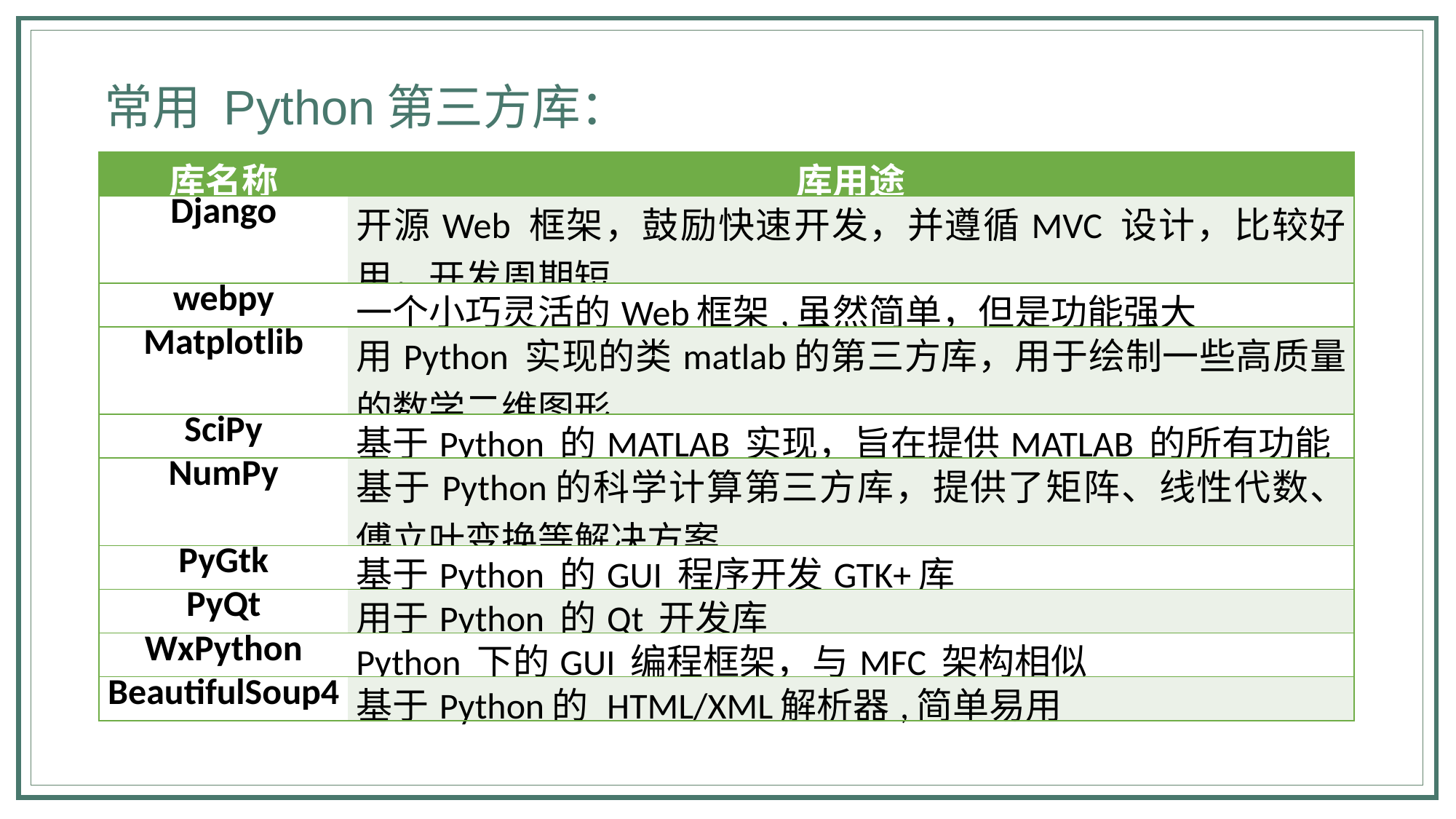

常用 Python第三方库：
| 库名称 | 库用途 |
| --- | --- |
| Django | 开源Web 框架，鼓励快速开发，并遵循MVC 设计，比较好用，开发周期短 |
| webpy | 一个小巧灵活的Web框架,虽然简单，但是功能强大 |
| Matplotlib | 用Python 实现的类matlab的第三方库，用于绘制一些高质量的数学二维图形 |
| SciPy | 基于Python 的MATLAB 实现，旨在提供MATLAB 的所有功能 |
| NumPy | 基于Python的科学计算第三方库，提供了矩阵、线性代数、傅立叶变换等解决方案 |
| PyGtk | 基于Python 的GUI 程序开发GTK+库 |
| PyQt | 用于Python 的Qt 开发库 |
| WxPython | Python 下的GUI 编程框架，与MFC 架构相似 |
| BeautifulSoup4 | 基于Python的 HTML/XML解析器,简单易用 |